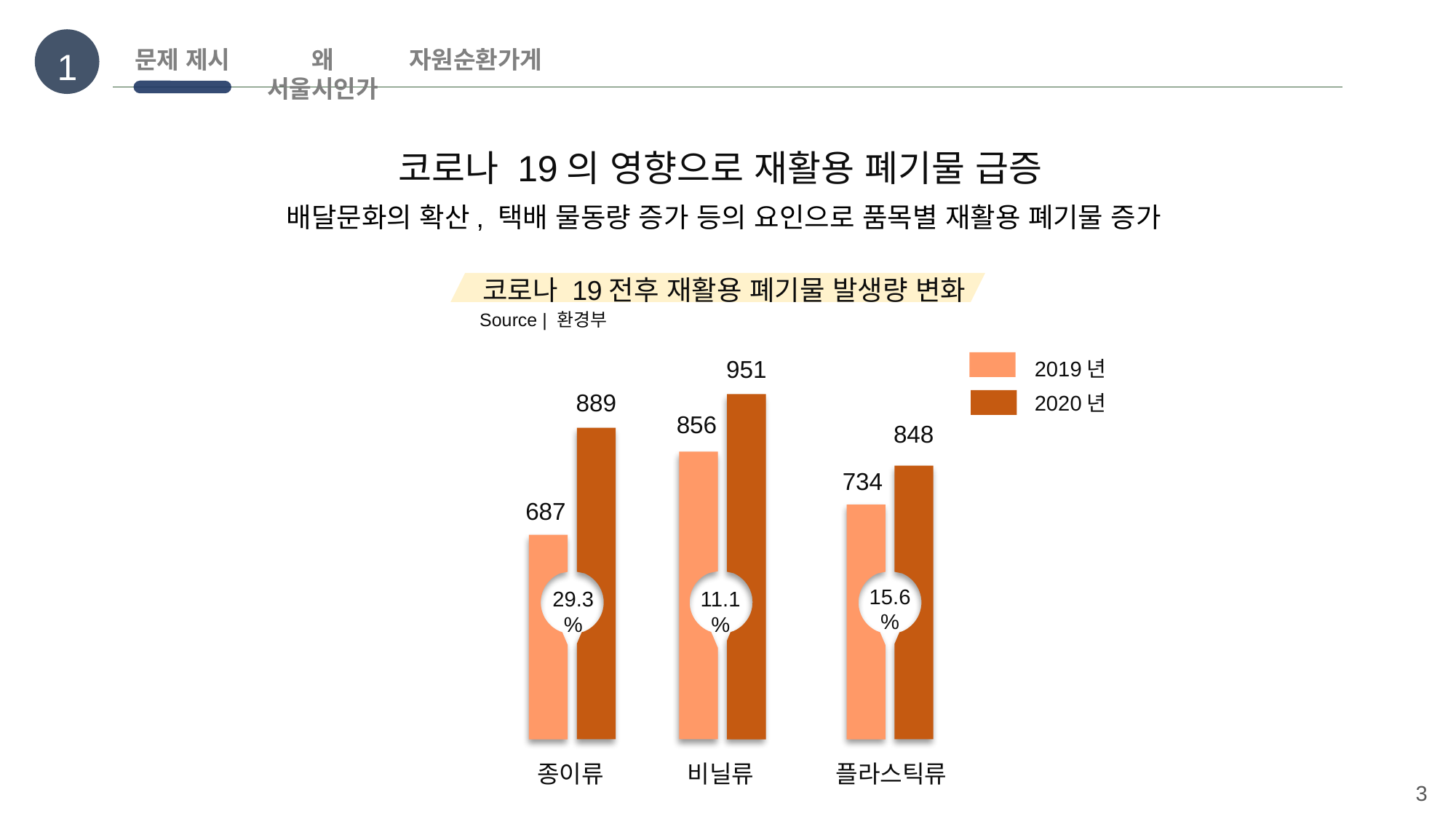

1
문제 제시
왜 서울시인가
자원순환가게

코로나 19의 영향으로 재활용 폐기물 급증
배달문화의 확산, 택배 물동량 증가 등의 요인으로 품목별 재활용 폐기물 증가
코로나 19전후 재활용 폐기물 발생량 변화

Source | 환경부
951
2019년

889
2020년

856
848

734

687

15.6
%
29.3
%
11.1
%
종이류
비닐류
플라스틱류
3